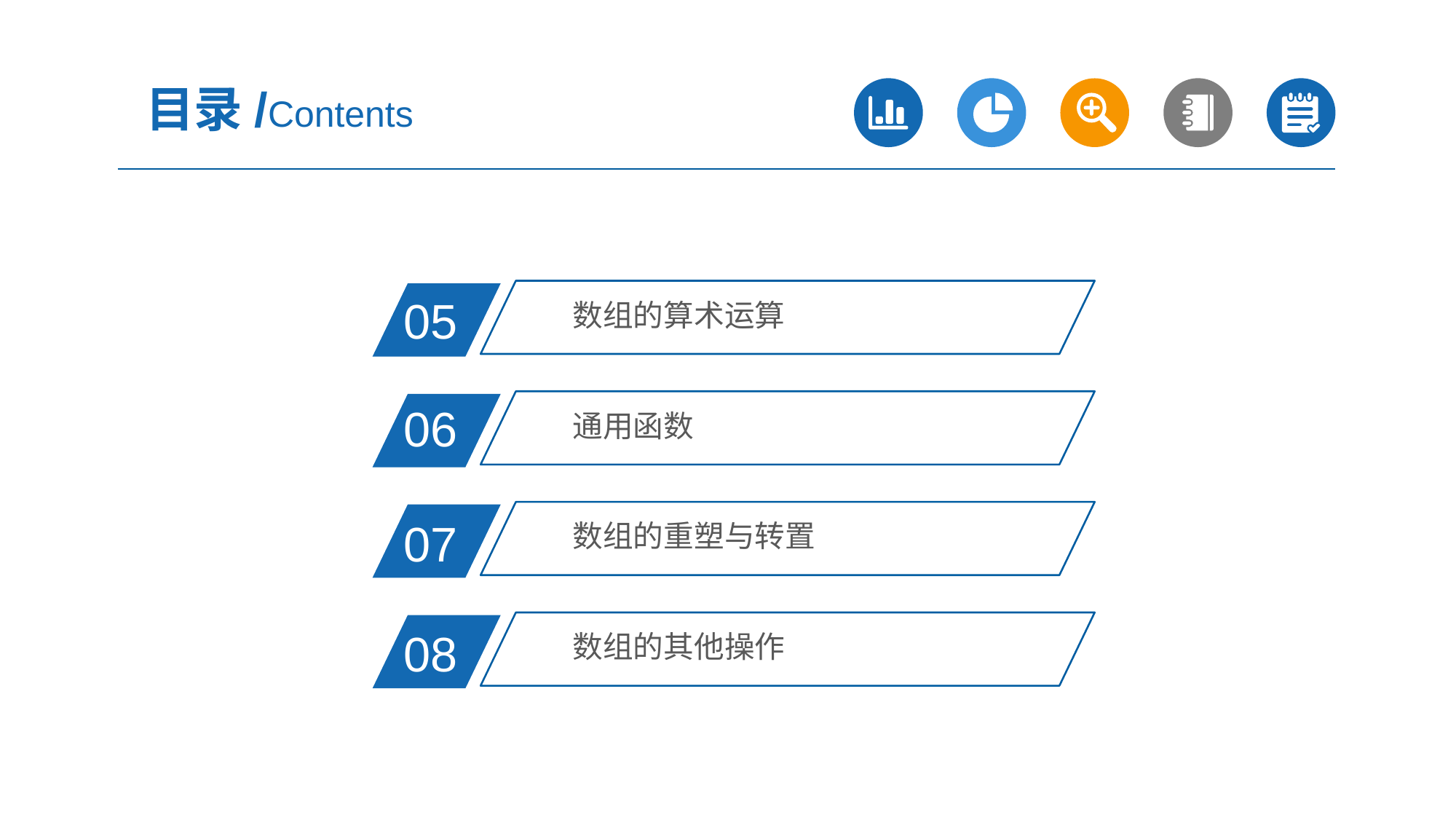

目录/Contents

数组的算术运算

05

通用函数
06

数组的重塑与转置

07

数组的其他操作

08